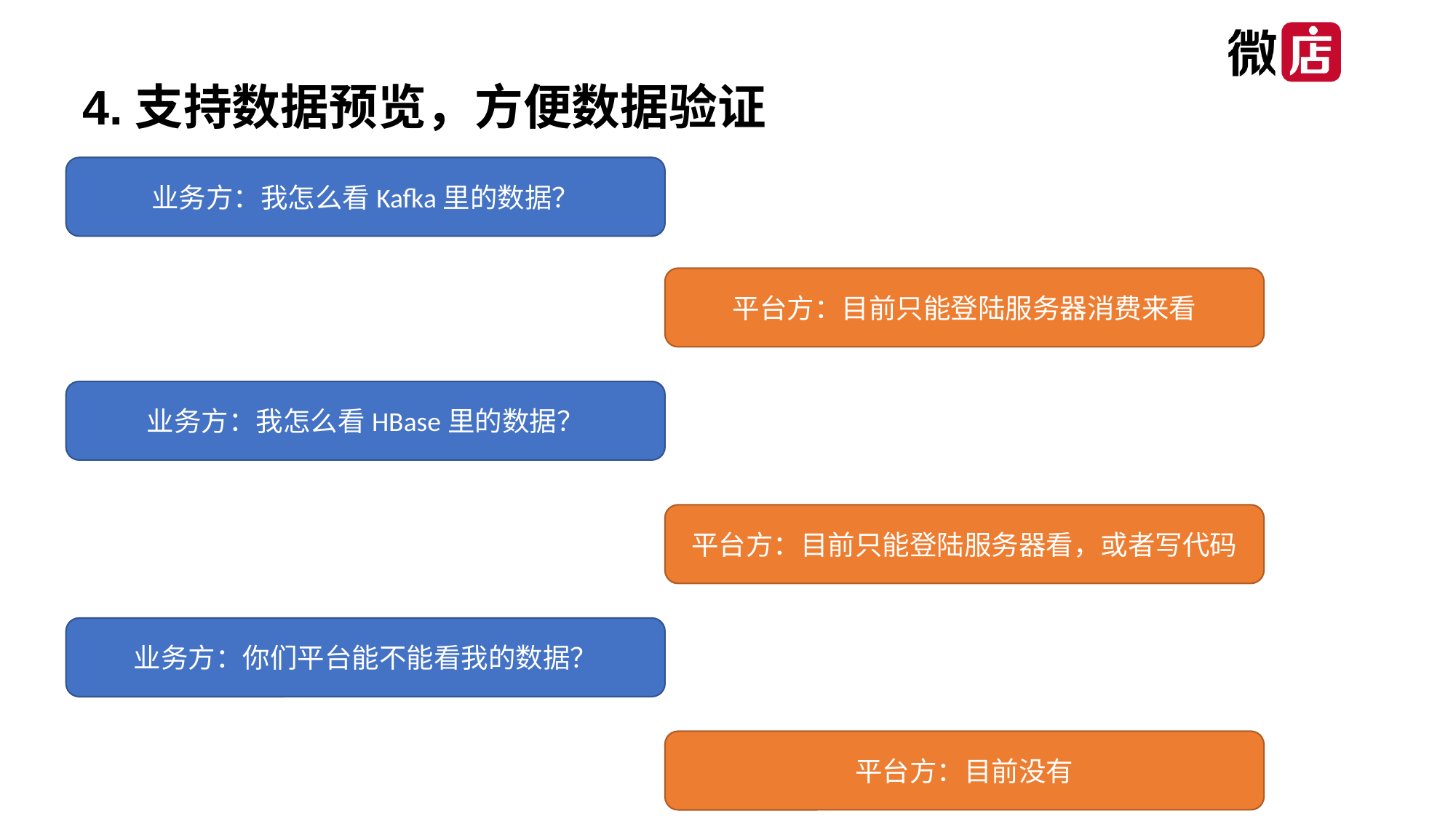

4.支持数据预览，方便数据验证
业务方：我怎么看Kafka里的数据？
平台方：目前只能登陆服务器消费来看
业务方：我怎么看HBase里的数据？
平台方：目前只能登陆服务器看，或者写代码
业务方：你们平台能不能看我的数据？
平台方：目前没有